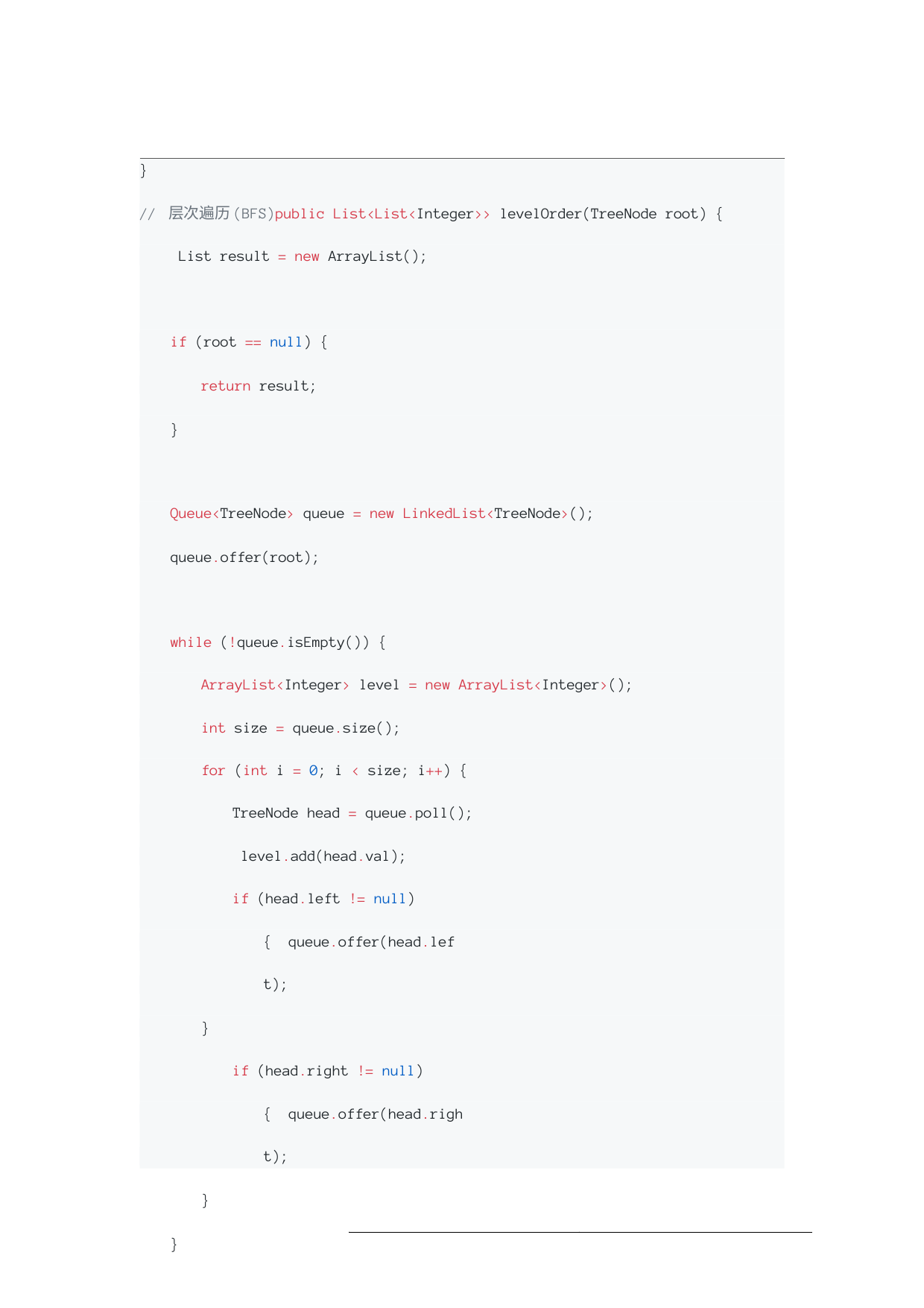

}
// 层次遍历(BFS)public List<List<Integer>> levelOrder(TreeNode root) {  List result = new ArrayList();

if (root == null) {

return result;

}

Queue<TreeNode> queue = new LinkedList<TreeNode>();

queue.offer(root);

while (!queue.isEmpty()) {
ArrayList<Integer> level = new ArrayList<Integer>();  int size = queue.size();
for (int i = 0; i < size; i++) {  TreeNode head = queue.poll();  level.add(head.val);
if (head.left != null) {  queue.offer(head.left);

}
if (head.right != null) {  queue.offer(head.right);

}

}